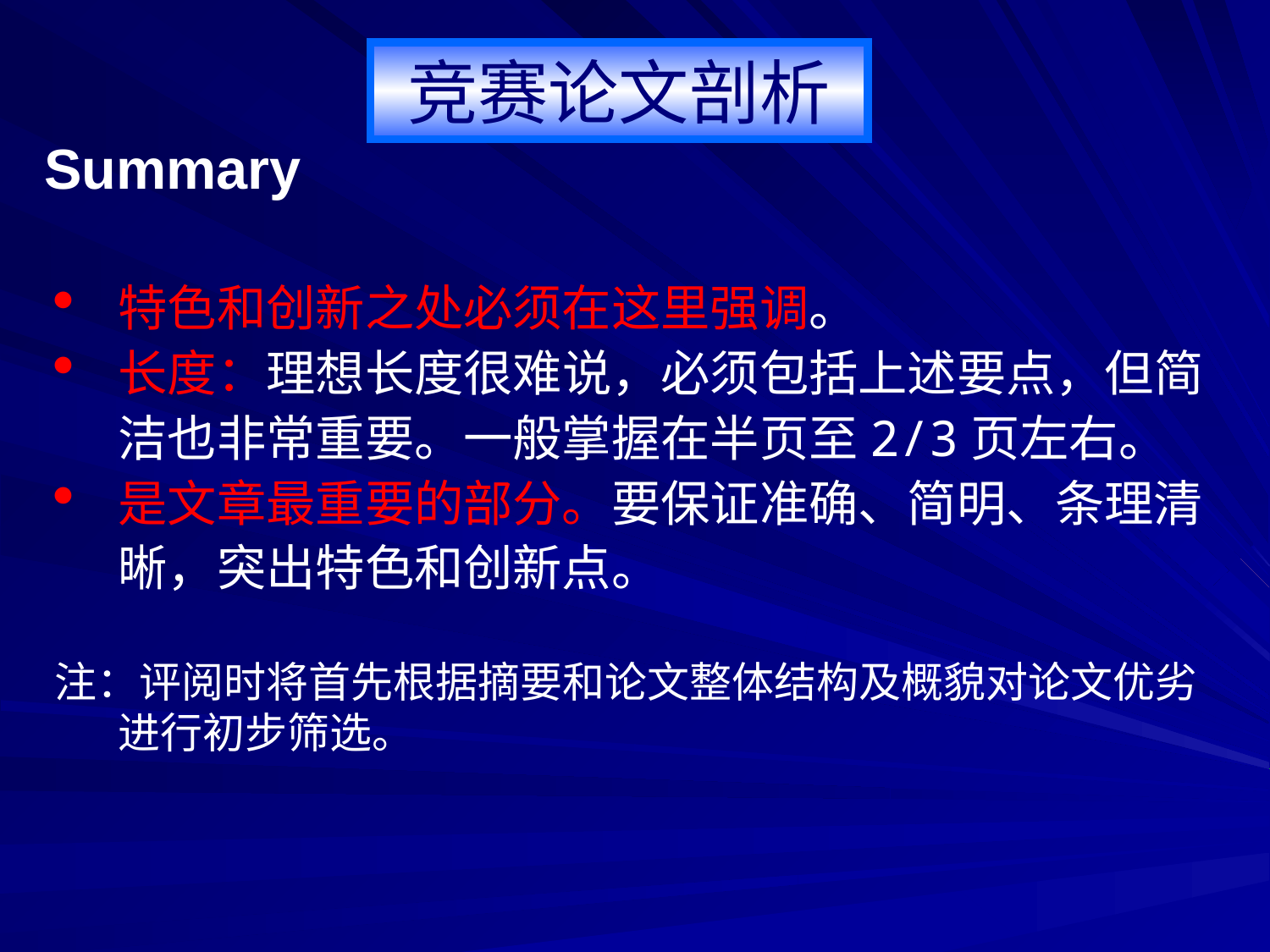

竞赛论文剖析
Summary
特色和创新之处必须在这里强调。
长度：理想长度很难说，必须包括上述要点，但简洁也非常重要。一般掌握在半页至2/3页左右。
是文章最重要的部分。要保证准确、简明、条理清晰，突出特色和创新点。

注：评阅时将首先根据摘要和论文整体结构及概貌对论文优劣进行初步筛选。